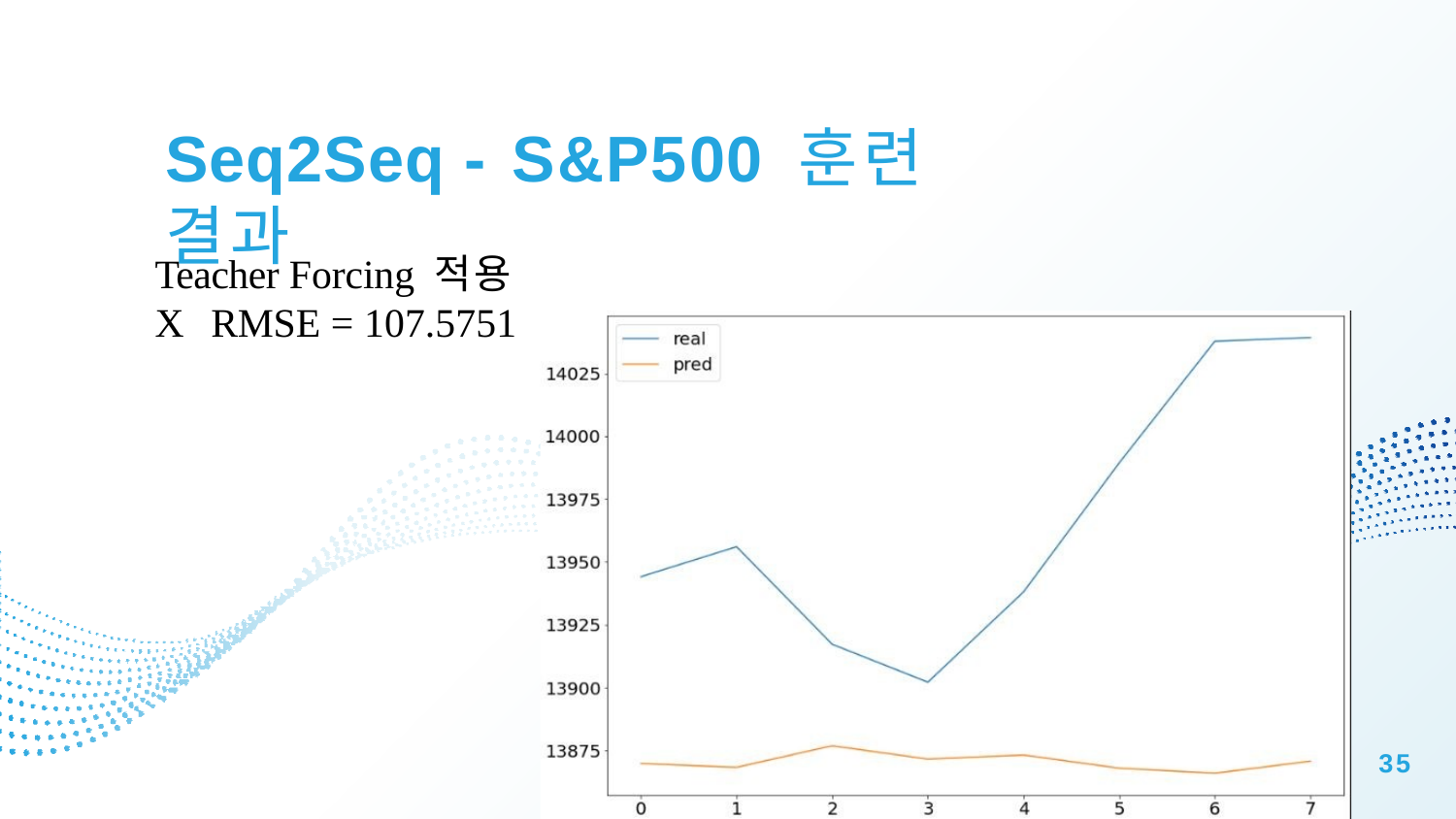

Seq2Seq - S&P500 훈련 결과
Teacher Forcing 적용X  RMSE = 107.5751

35